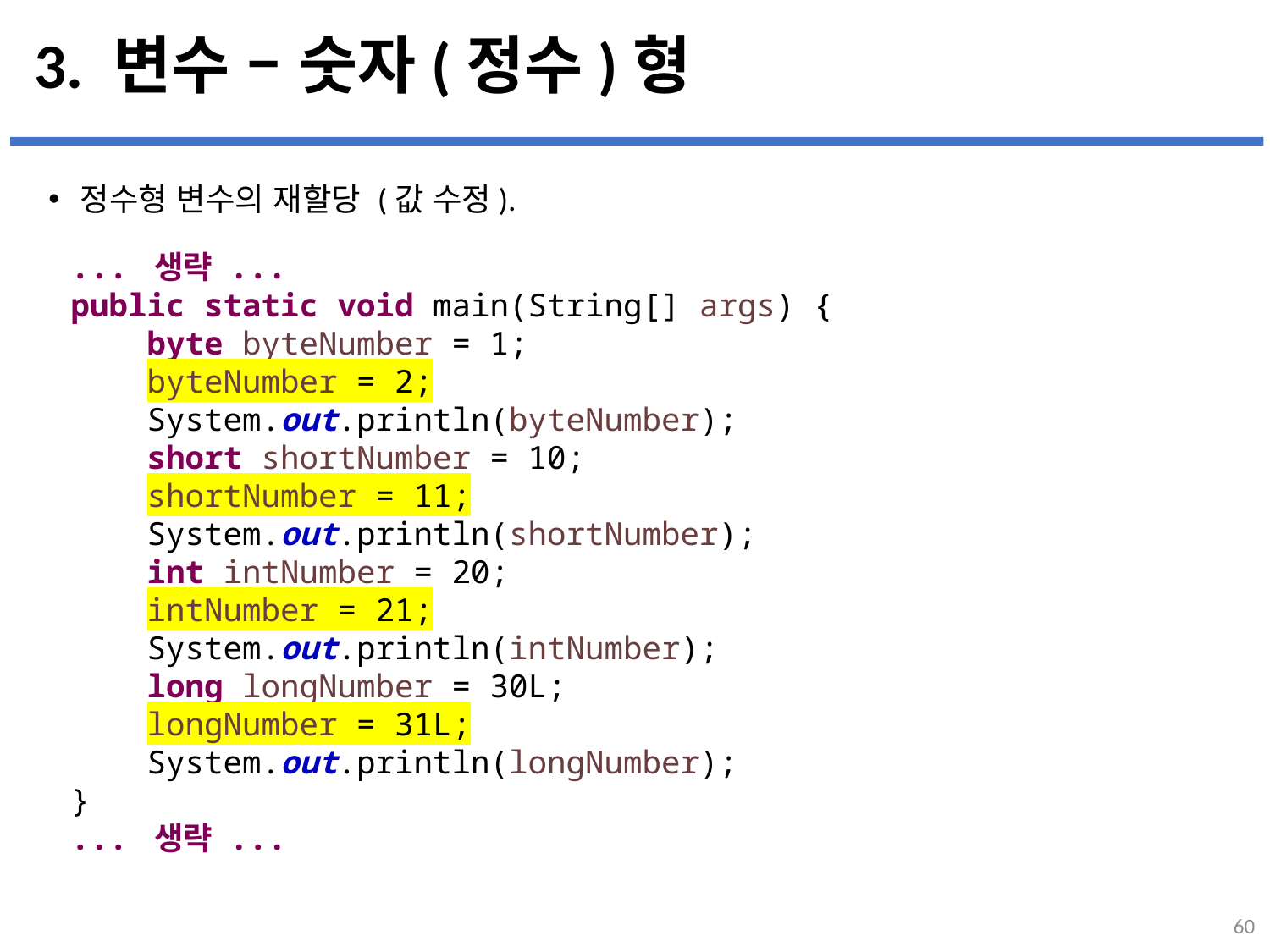

# 3. 변수 – 숫자(정수)형
정수형 변수의 재할당 (값 수정).
...

설명
... 생략 ...
public static void main(String[] args) {
    byte byteNumber = 1;
    byteNumber = 2;
    System.out.println(byteNumber);
    short shortNumber = 10;
    shortNumber = 11;
    System.out.println(shortNumber);
    int intNumber = 20;
    intNumber = 21;
    System.out.println(intNumber);
    long longNumber = 30L;
    longNumber = 31L;
    System.out.println(longNumber);
}
... 생략 ...
60